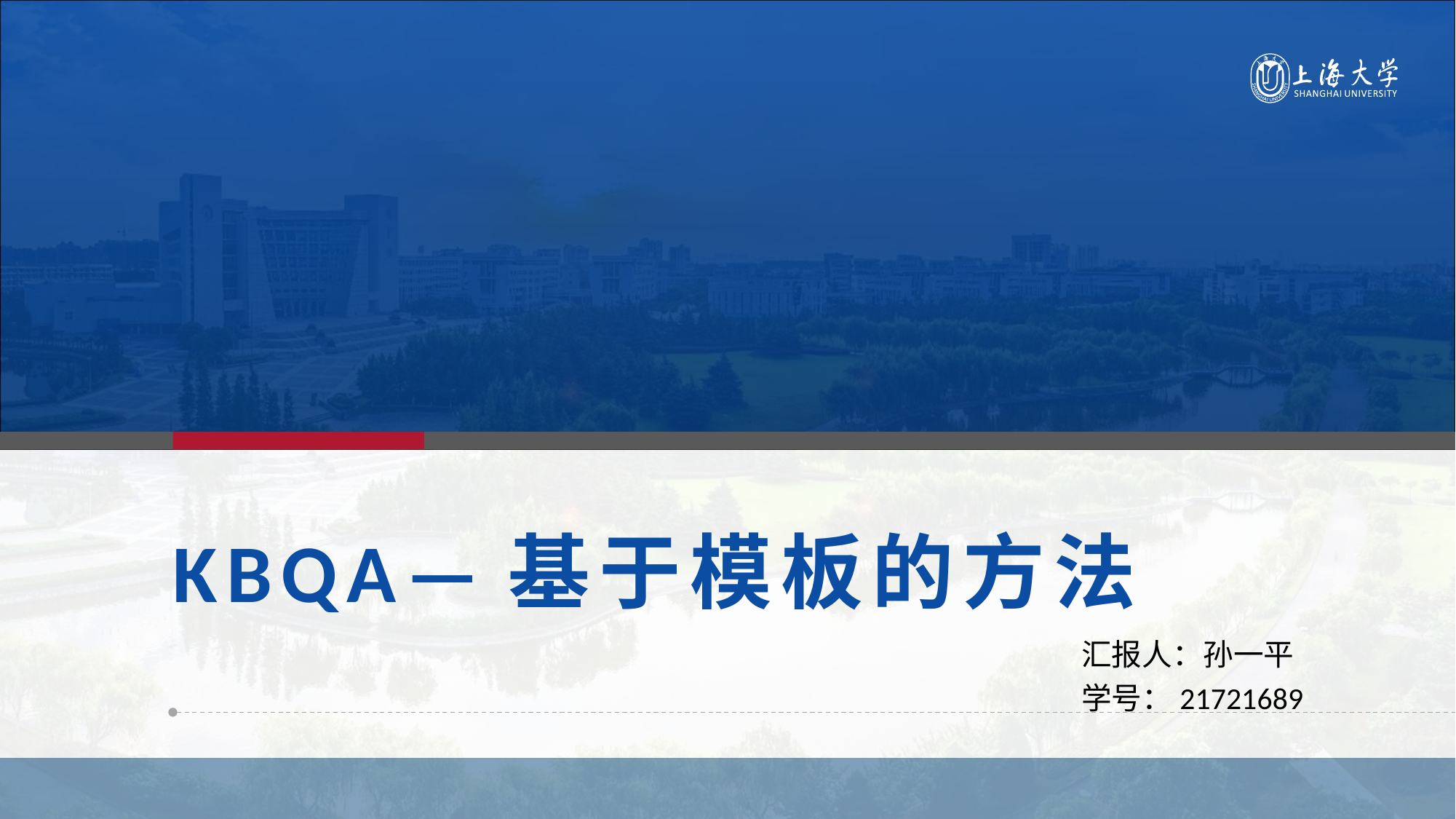

右键单击左侧缩略图→版式→选择【其他过渡页形式】
04
# KBQA—基于模板的方法
汇报人：孙一平
学号：21721689